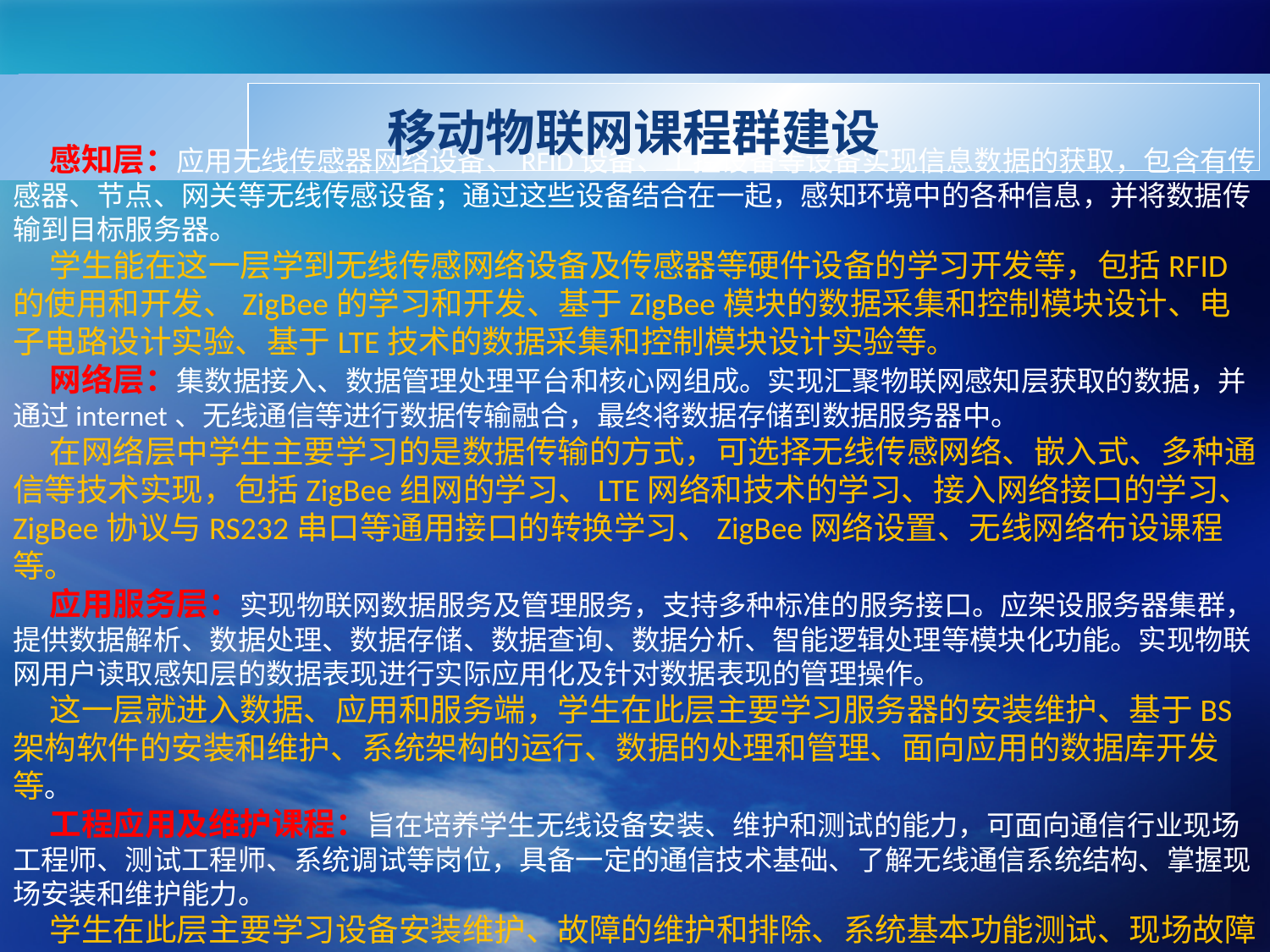

移动物联网课程群建设
感知层：应用无线传感器网络设备、RFID设备、工控设备等设备实现信息数据的获取，包含有传感器、节点、网关等无线传感设备；通过这些设备结合在一起，感知环境中的各种信息，并将数据传输到目标服务器。
学生能在这一层学到无线传感网络设备及传感器等硬件设备的学习开发等，包括RFID的使用和开发、ZigBee的学习和开发、基于ZigBee模块的数据采集和控制模块设计、电子电路设计实验、基于LTE技术的数据采集和控制模块设计实验等。
网络层：集数据接入、数据管理处理平台和核心网组成。实现汇聚物联网感知层获取的数据，并通过internet、无线通信等进行数据传输融合，最终将数据存储到数据服务器中。
在网络层中学生主要学习的是数据传输的方式，可选择无线传感网络、嵌入式、多种通信等技术实现，包括ZigBee组网的学习、LTE网络和技术的学习、接入网络接口的学习、ZigBee协议与RS232串口等通用接口的转换学习、ZigBee网络设置、无线网络布设课程等。
应用服务层：实现物联网数据服务及管理服务，支持多种标准的服务接口。应架设服务器集群，提供数据解析、数据处理、数据存储、数据查询、数据分析、智能逻辑处理等模块化功能。实现物联网用户读取感知层的数据表现进行实际应用化及针对数据表现的管理操作。
这一层就进入数据、应用和服务端，学生在此层主要学习服务器的安装维护、基于BS架构软件的安装和维护、系统架构的运行、数据的处理和管理、面向应用的数据库开发等。
工程应用及维护课程：旨在培养学生无线设备安装、维护和测试的能力，可面向通信行业现场工程师、测试工程师、系统调试等岗位，具备一定的通信技术基础、了解无线通信系统结构、掌握现场安装和维护能力。
学生在此层主要学习设备安装维护、故障的维护和排除、系统基本功能测试、现场故障排除等。